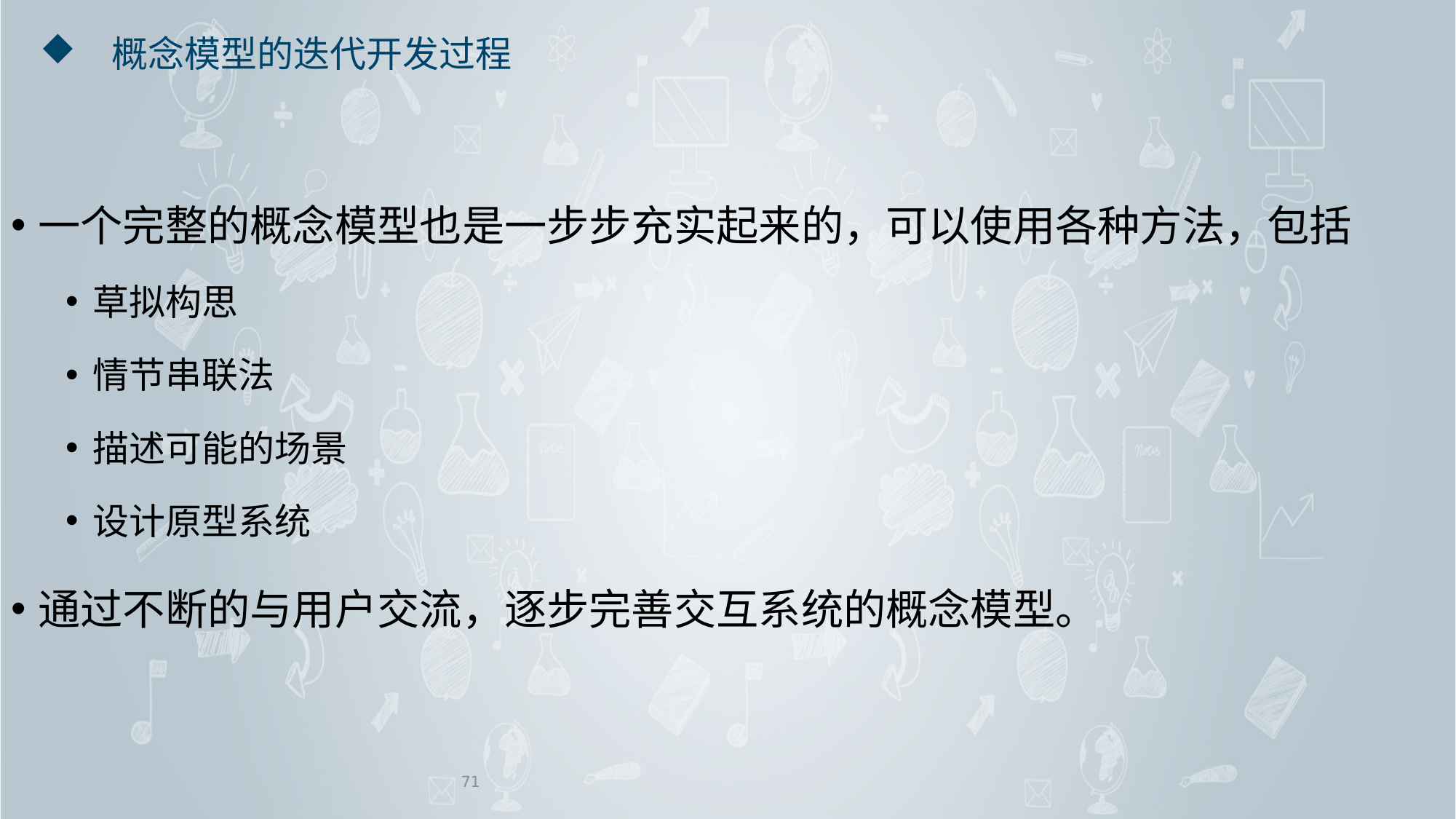

# 概念模型的迭代开发过程
一个完整的概念模型也是一步步充实起来的，可以使用各种方法，包括
草拟构思
情节串联法
描述可能的场景
设计原型系统
通过不断的与用户交流，逐步完善交互系统的概念模型。
71